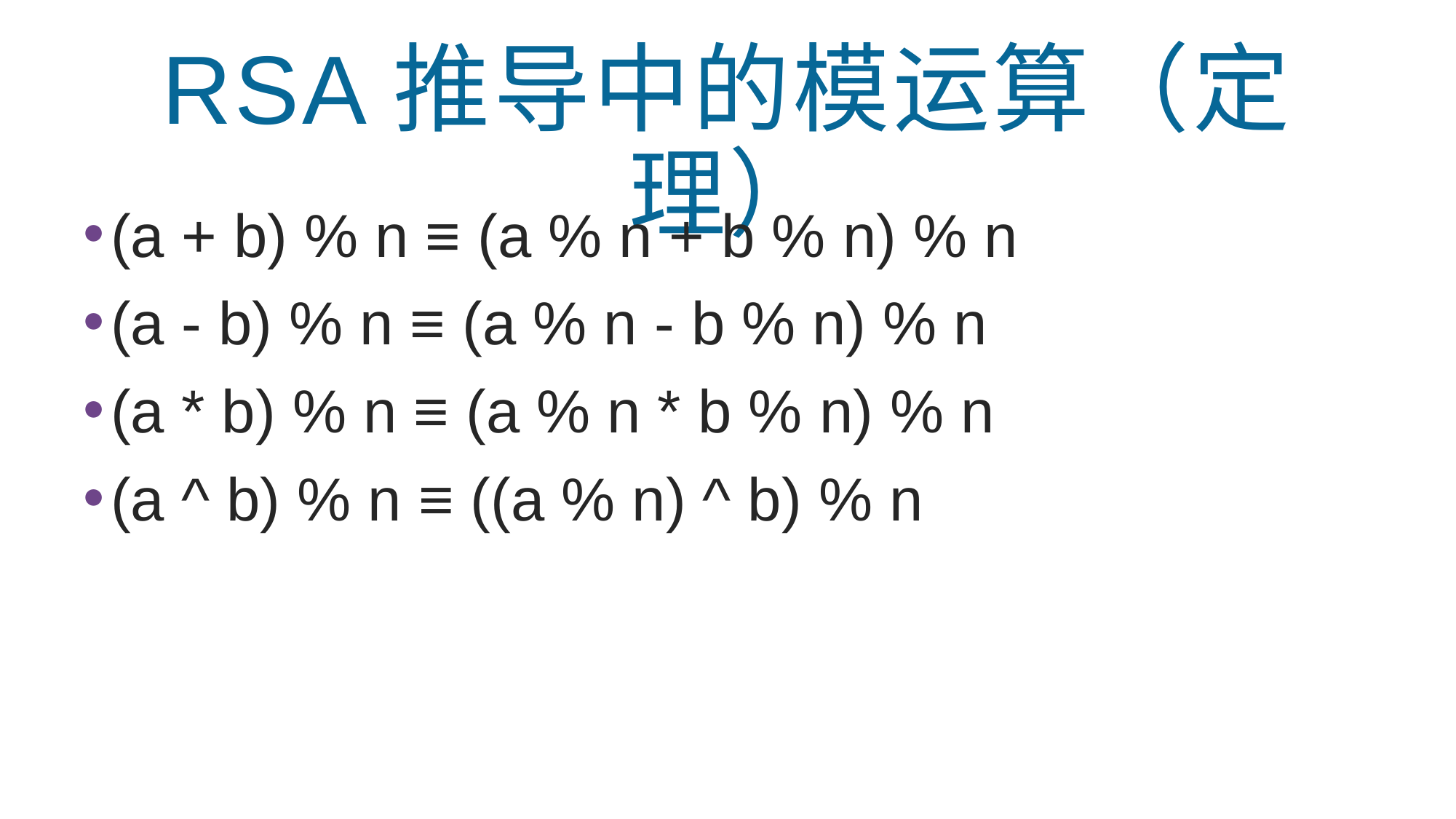

RSA推导中的模运算（定理）
(a + b) % n ≡ (a % n + b % n) % n
(a - b) % n ≡ (a % n - b % n) % n
(a * b) % n ≡ (a % n * b % n) % n
(a ^ b) % n ≡ ((a % n) ^ b) % n